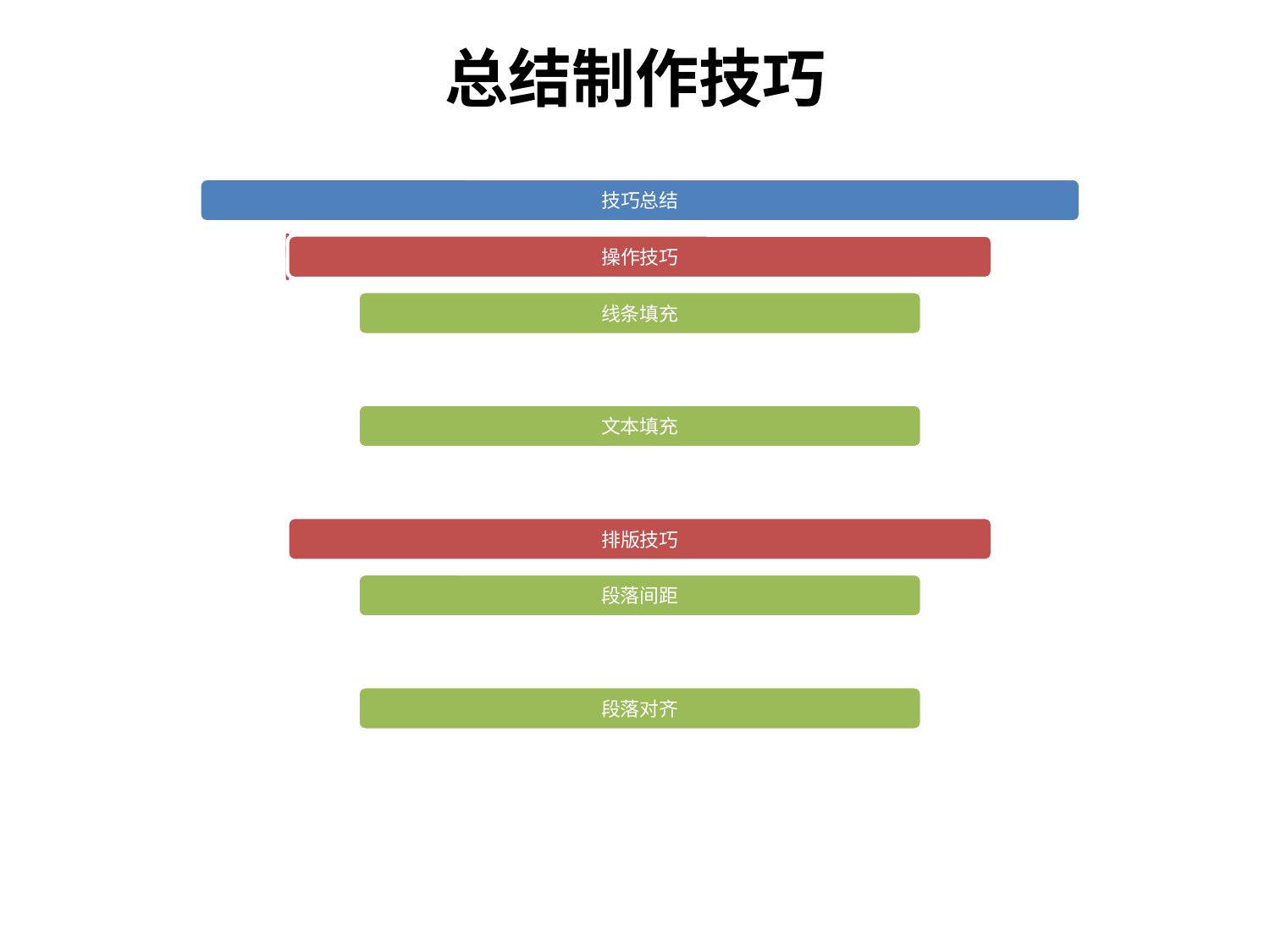

# 总结制作技巧
技巧总结
操作技巧
线条填充
文本填充
排版技巧
段落间距
段落对齐